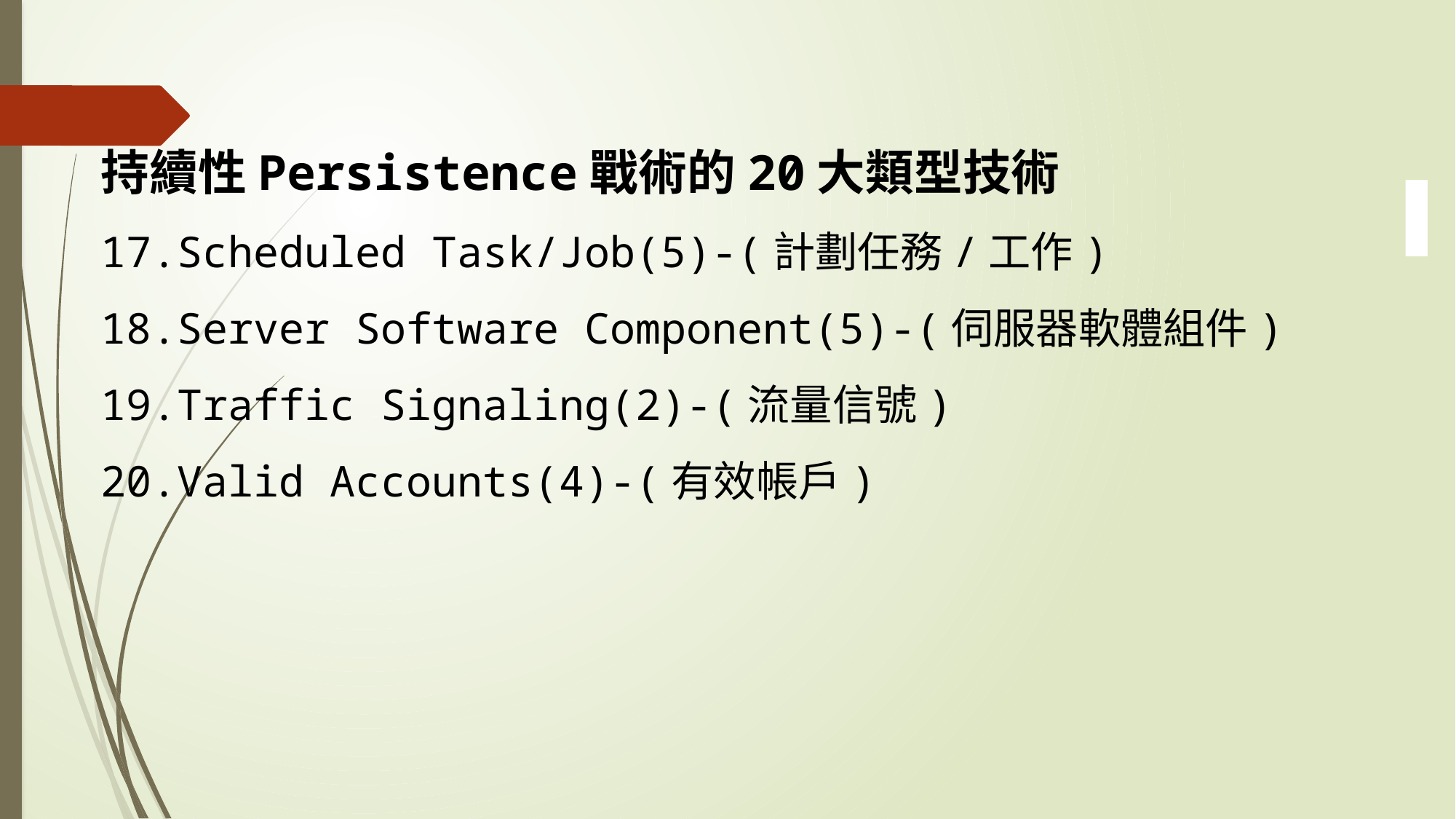

持續性Persistence戰術的20大類型技術
Scheduled Task/Job(5)-(計劃任務/工作)
Server Software Component(5)-(伺服器軟體組件)
Traffic Signaling(2)-(流量信號)
Valid Accounts(4)-(有效帳戶)